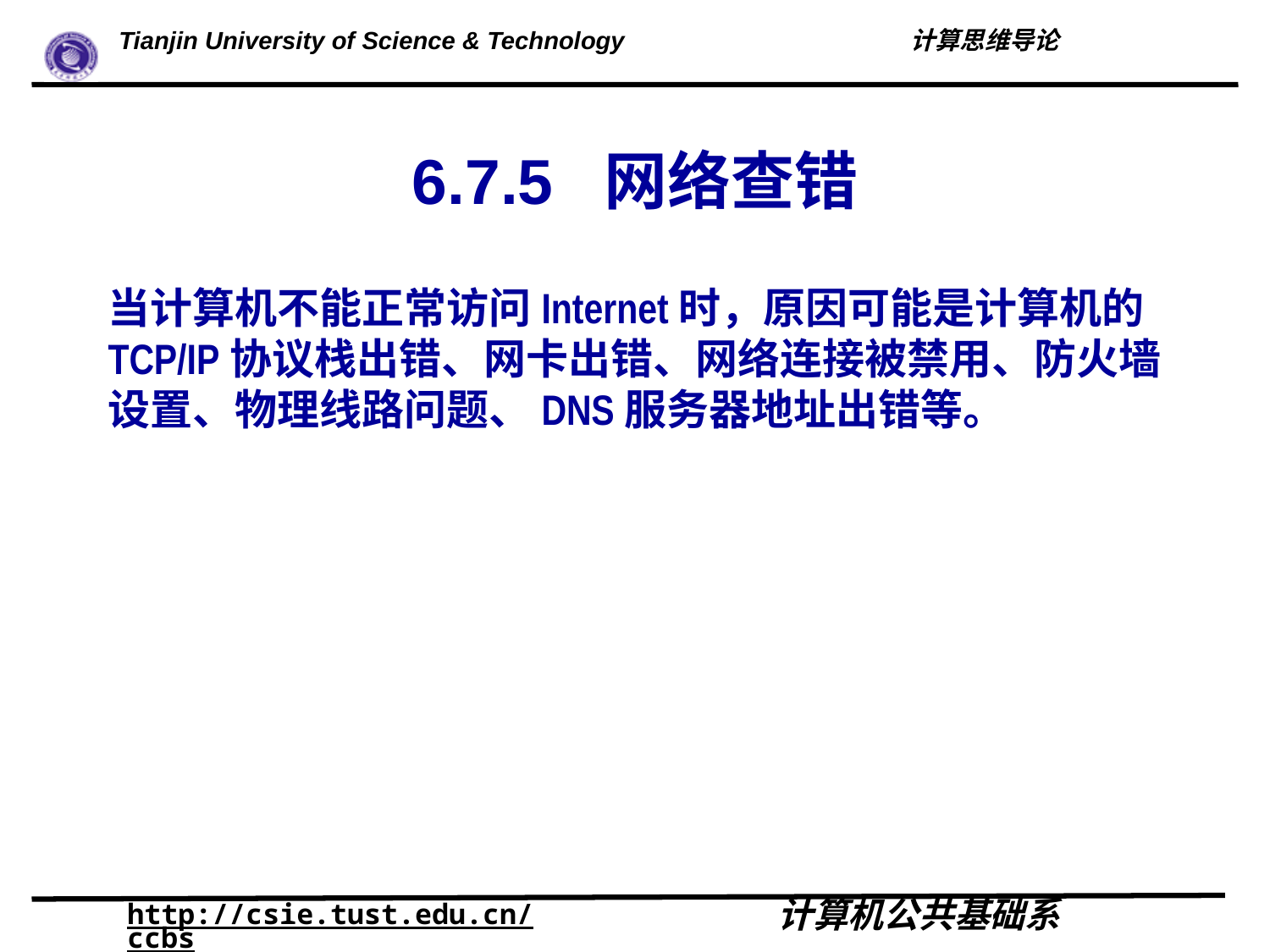

# 6.7.5  网络查错
当计算机不能正常访问Internet时，原因可能是计算机的TCP/IP协议栈出错、网卡出错、网络连接被禁用、防火墙设置、物理线路问题、DNS服务器地址出错等。